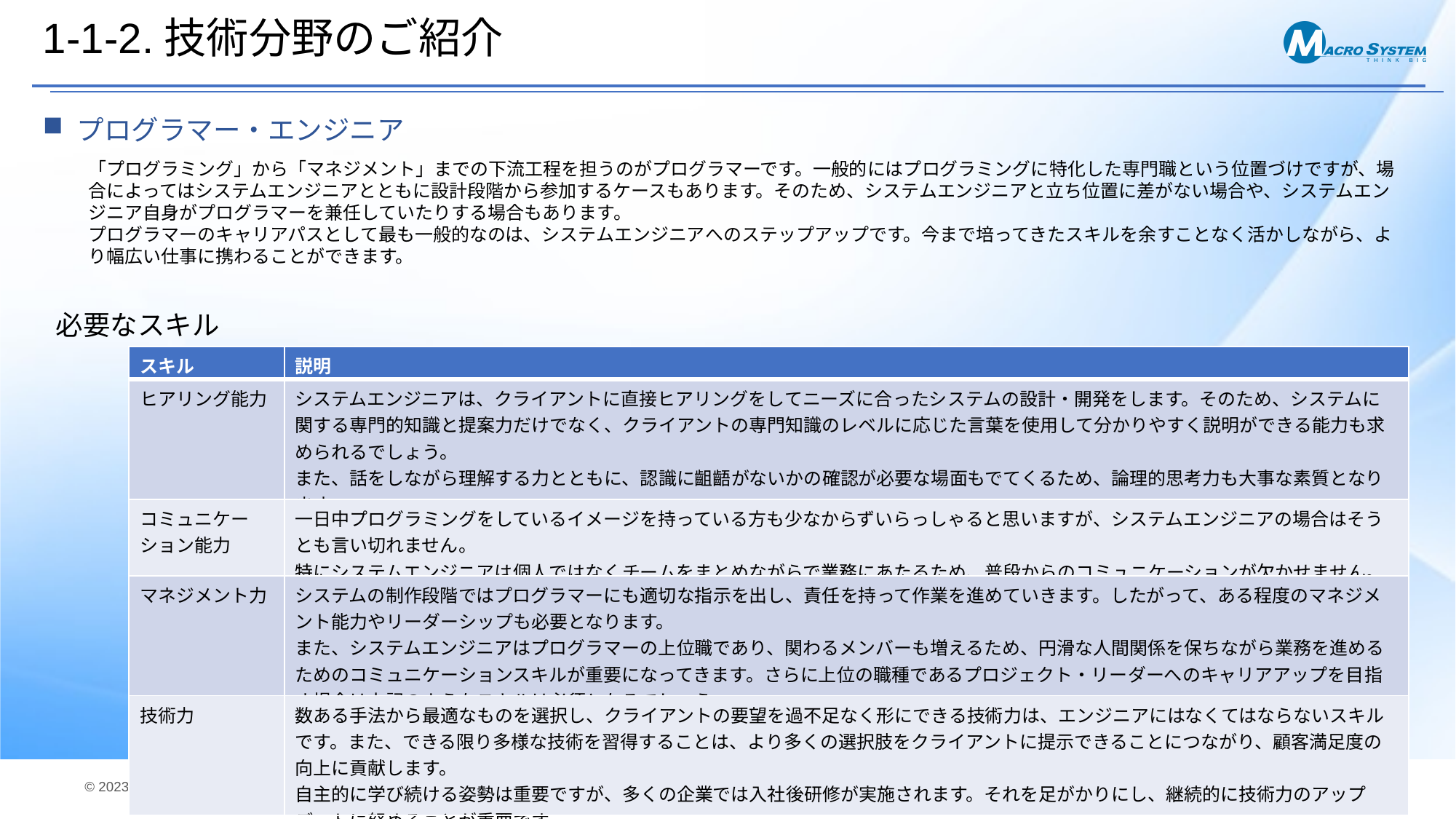

# 1-1-2.技術分野のご紹介
プログラマー・エンジニア
「プログラミング」から「マネジメント」までの下流工程を担うのがプログラマーです。一般的にはプログラミングに特化した専門職という位置づけですが、場合によってはシステムエンジニアとともに設計段階から参加するケースもあります。そのため、システムエンジニアと立ち位置に差がない場合や、システムエンジニア自身がプログラマーを兼任していたりする場合もあります。
プログラマーのキャリアパスとして最も一般的なのは、システムエンジニアへのステップアップです。今まで培ってきたスキルを余すことなく活かしながら、より幅広い仕事に携わることができます。
必要なスキル
| スキル | 説明 |
| --- | --- |
| ヒアリング能力 | システムエンジニアは、クライアントに直接ヒアリングをしてニーズに合ったシステムの設計・開発をします。そのため、システムに関する専門的知識と提案力だけでなく、クライアントの専門知識のレベルに応じた言葉を使用して分かりやすく説明ができる能力も求められるでしょう。 また、話をしながら理解する力とともに、認識に齟齬がないかの確認が必要な場面もでてくるため、論理的思考力も大事な素質となります。 |
| コミュニケーション能力 | 一日中プログラミングをしているイメージを持っている方も少なからずいらっしゃると思いますが、システムエンジニアの場合はそうとも言い切れません。 特にシステムエンジニアは個人ではなくチームをまとめながらで業務にあたるため、普段からのコミュニケーションが欠かせません。 |
| マネジメント力 | システムの制作段階ではプログラマーにも適切な指示を出し、責任を持って作業を進めていきます。したがって、ある程度のマネジメント能力やリーダーシップも必要となります。 また、システムエンジニアはプログラマーの上位職であり、関わるメンバーも増えるため、円滑な人間関係を保ちながら業務を進めるためのコミュニケーションスキルが重要になってきます。さらに上位の職種であるプロジェクト・リーダーへのキャリアアップを目指す場合は上記のようなスキルは必須となるでしょう。 |
| 技術力 | 数ある手法から最適なものを選択し、クライアントの要望を過不足なく形にできる技術力は、エンジニアにはなくてはならないスキルです。また、できる限り多様な技術を習得することは、より多くの選択肢をクライアントに提示できることにつながり、顧客満足度の向上に貢献します。 自主的に学び続ける姿勢は重要ですが、多くの企業では入社後研修が実施されます。それを足がかりにし、継続的に技術力のアップデートに努めることが重要です。 |